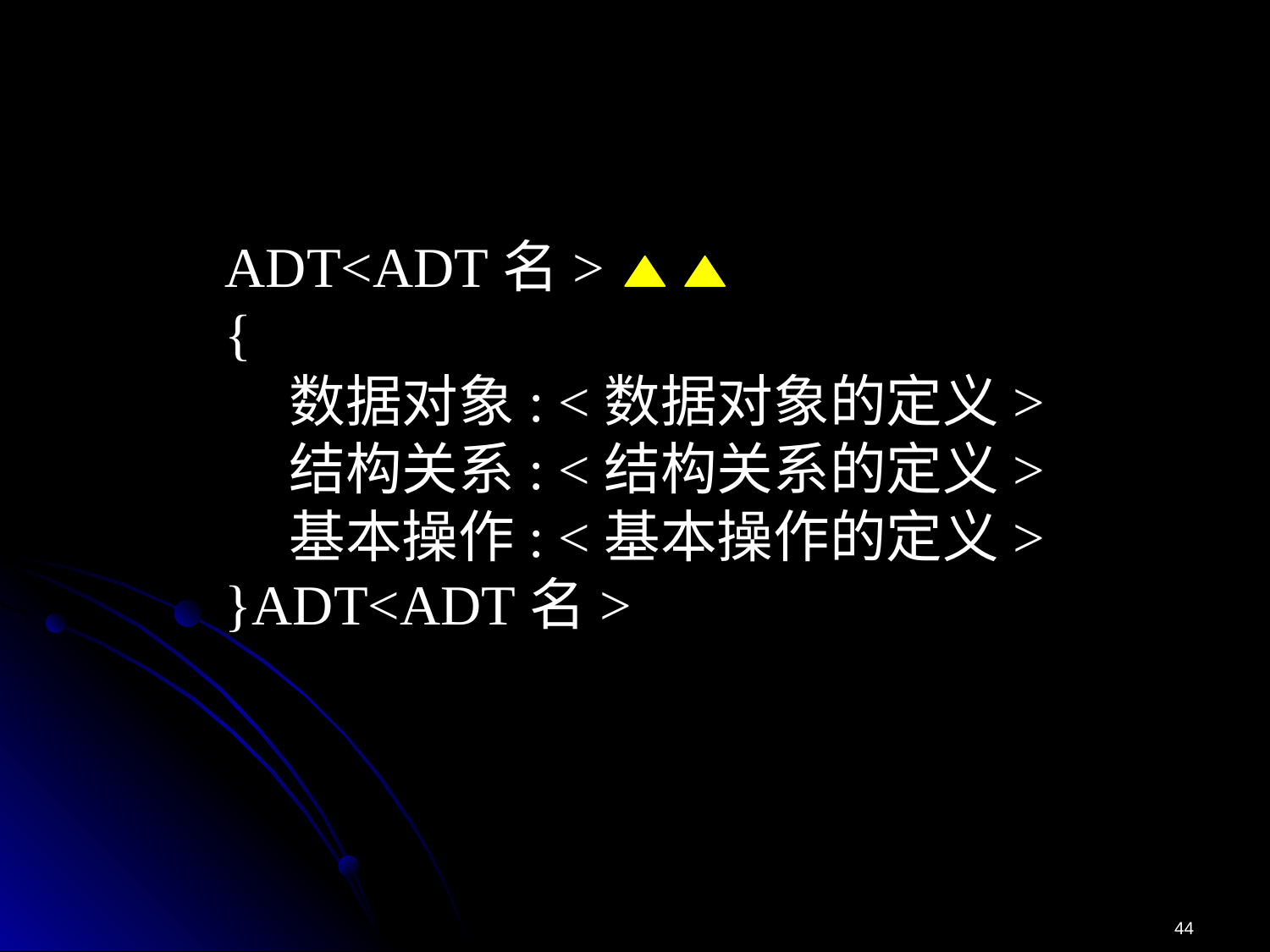

ADT<ADT名>
{
    数据对象: <数据对象的定义>
    结构关系: <结构关系的定义>
    基本操作: <基本操作的定义>
}ADT<ADT名>

44